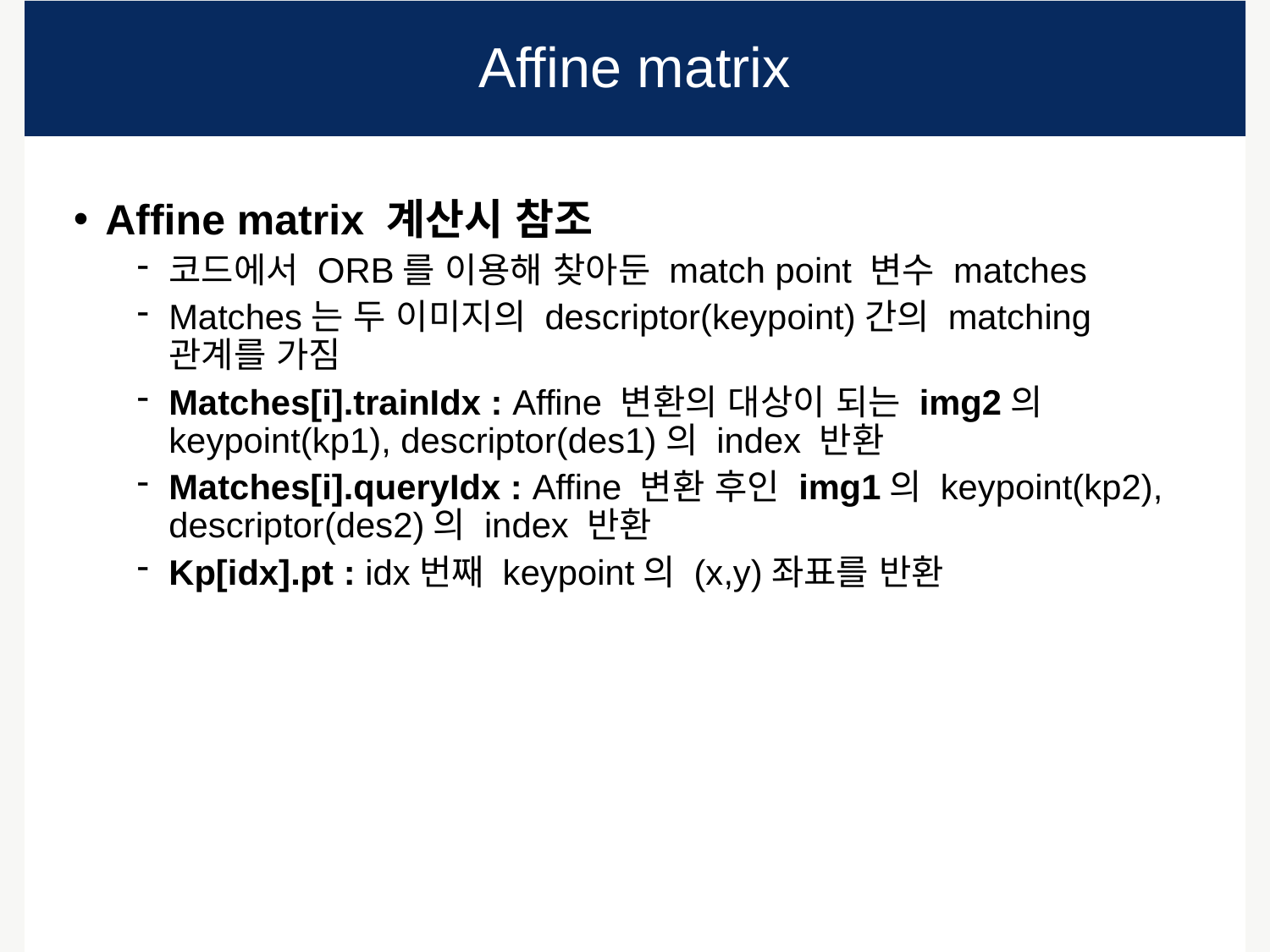

# Affine matrix
Affine matrix 계산시 참조
코드에서 ORB를 이용해 찾아둔 match point 변수 matches
Matches는 두 이미지의 descriptor(keypoint)간의 matching 관계를 가짐
Matches[i].trainIdx : Affine 변환의 대상이 되는 img2의 keypoint(kp1), descriptor(des1)의 index 반환
Matches[i].queryIdx : Affine 변환 후인 img1의 keypoint(kp2), descriptor(des2)의 index 반환
Kp[idx].pt : idx번째 keypoint의 (x,y)좌표를 반환